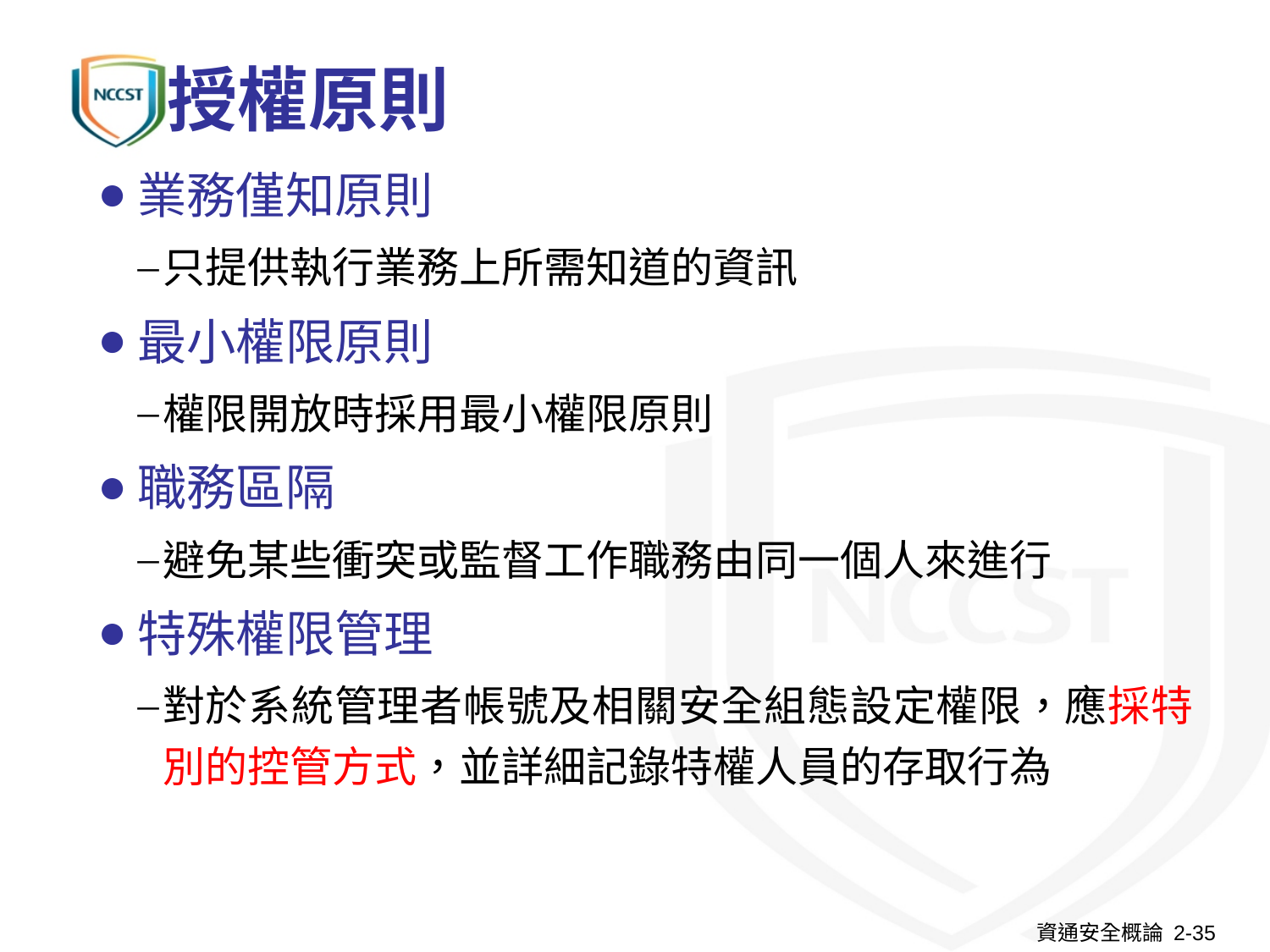

# 授權原則
業務僅知原則
只提供執行業務上所需知道的資訊
最小權限原則
權限開放時採用最小權限原則
職務區隔
避免某些衝突或監督工作職務由同一個人來進行
特殊權限管理
對於系統管理者帳號及相關安全組態設定權限，應採特別的控管方式，並詳細記錄特權人員的存取行為